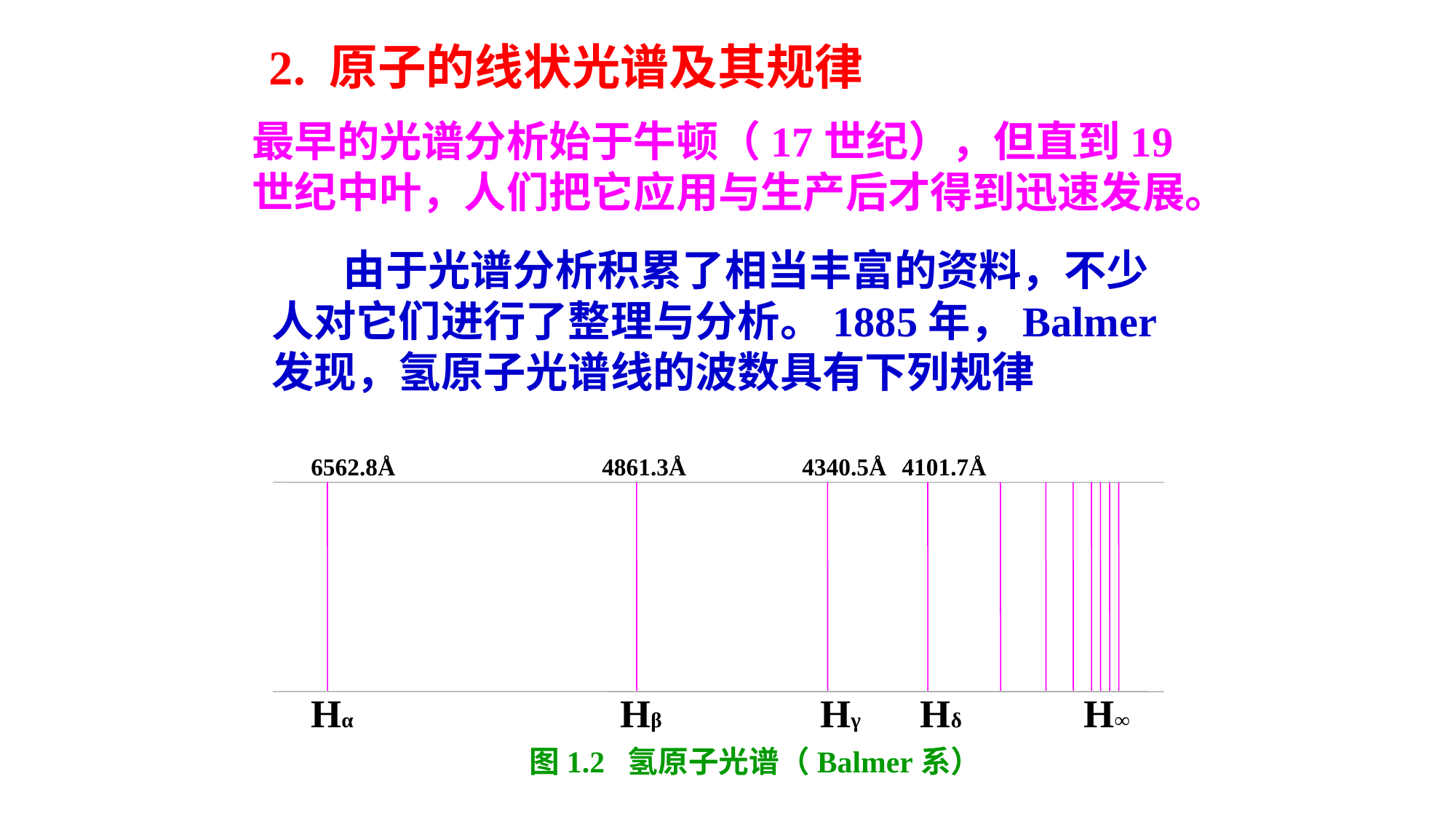

2. 原子的线状光谱及其规律

最早的光谱分析始于牛顿（17世纪），但直到19世纪中叶，人们把它应用与生产后才得到迅速发展。
       由于光谱分析积累了相当丰富的资料，不少人对它们进行了整理与分析。1885年，Balmer发现，氢原子光谱线的波数具有下列规律
6562.8Å
4861.3Å
4340.5Å
4101.7Å

Hα
Hβ
Hγ
Hδ
H∞

图1.2  氢原子光谱（Balmer系）